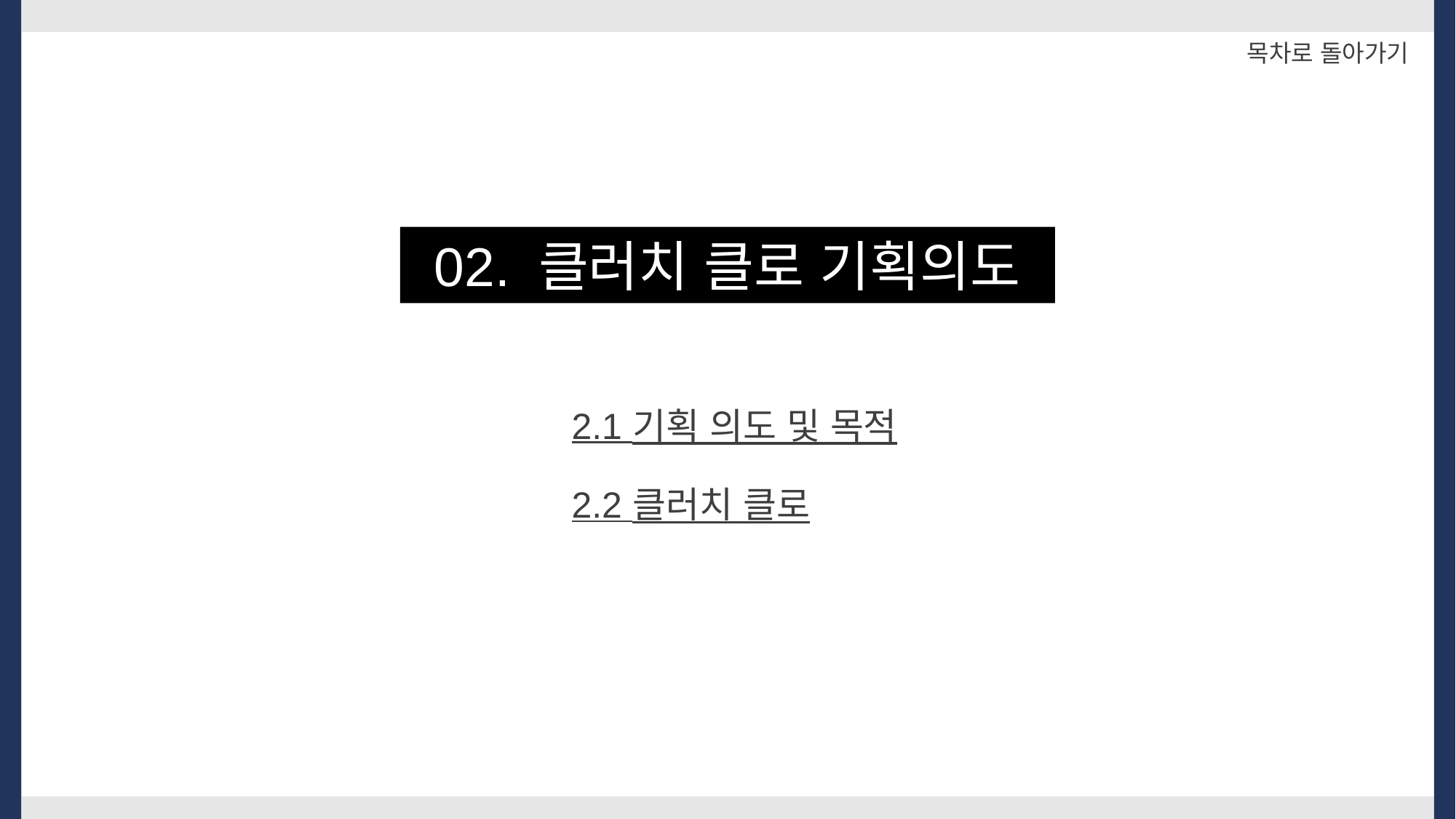

목차로 돌아가기
02. 클러치 클로 기획의도
2.1 기획 의도 및 목적
2.2 클러치 클로